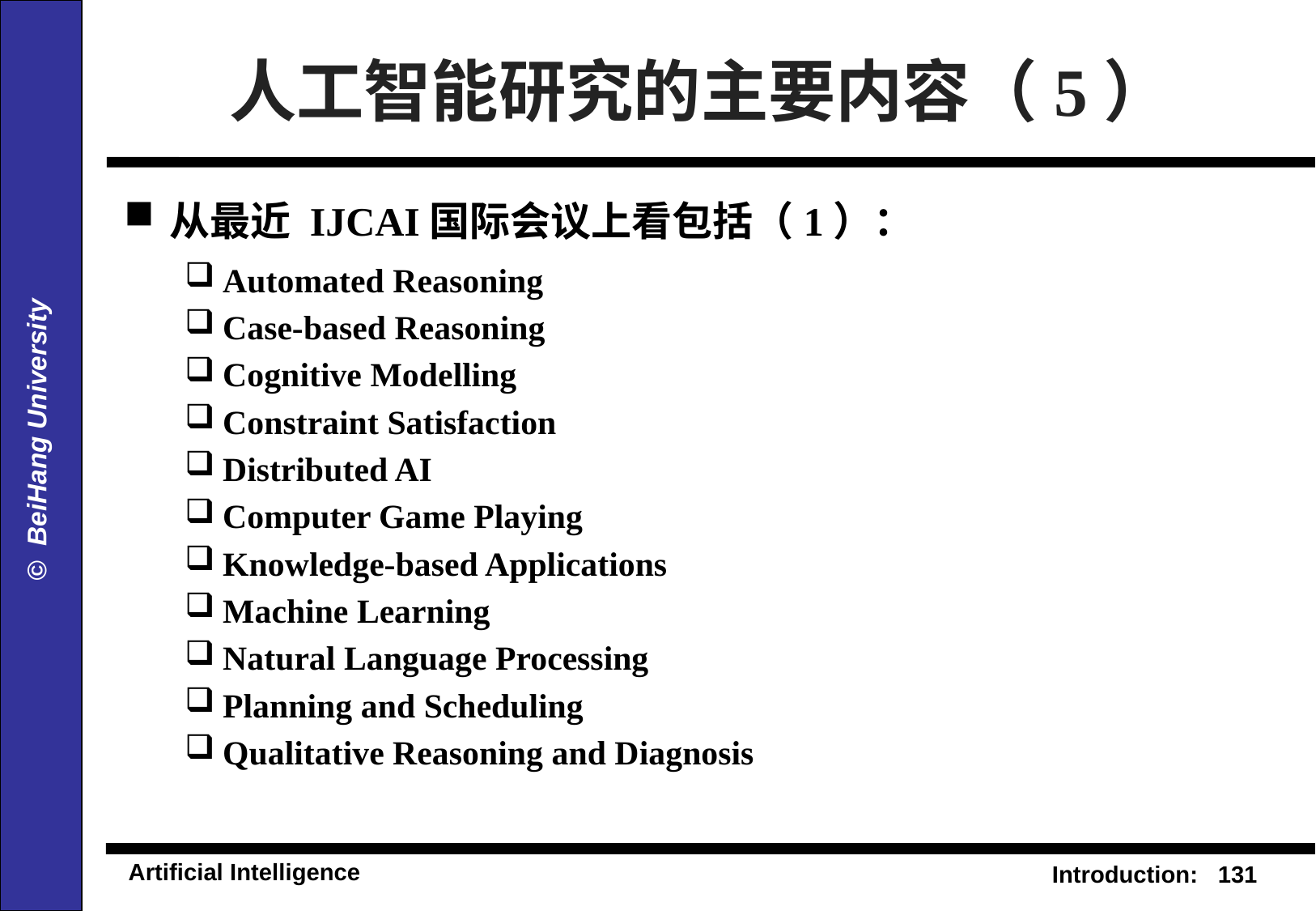

# 人工智能研究的主要内容（5）
从最近 IJCAI国际会议上看包括（1）：
Automated Reasoning
Case-based Reasoning
Cognitive Modelling
Constraint Satisfaction
Distributed AI
Computer Game Playing
Knowledge-based Applications
Machine Learning
Natural Language Processing
Planning and Scheduling
Qualitative Reasoning and Diagnosis